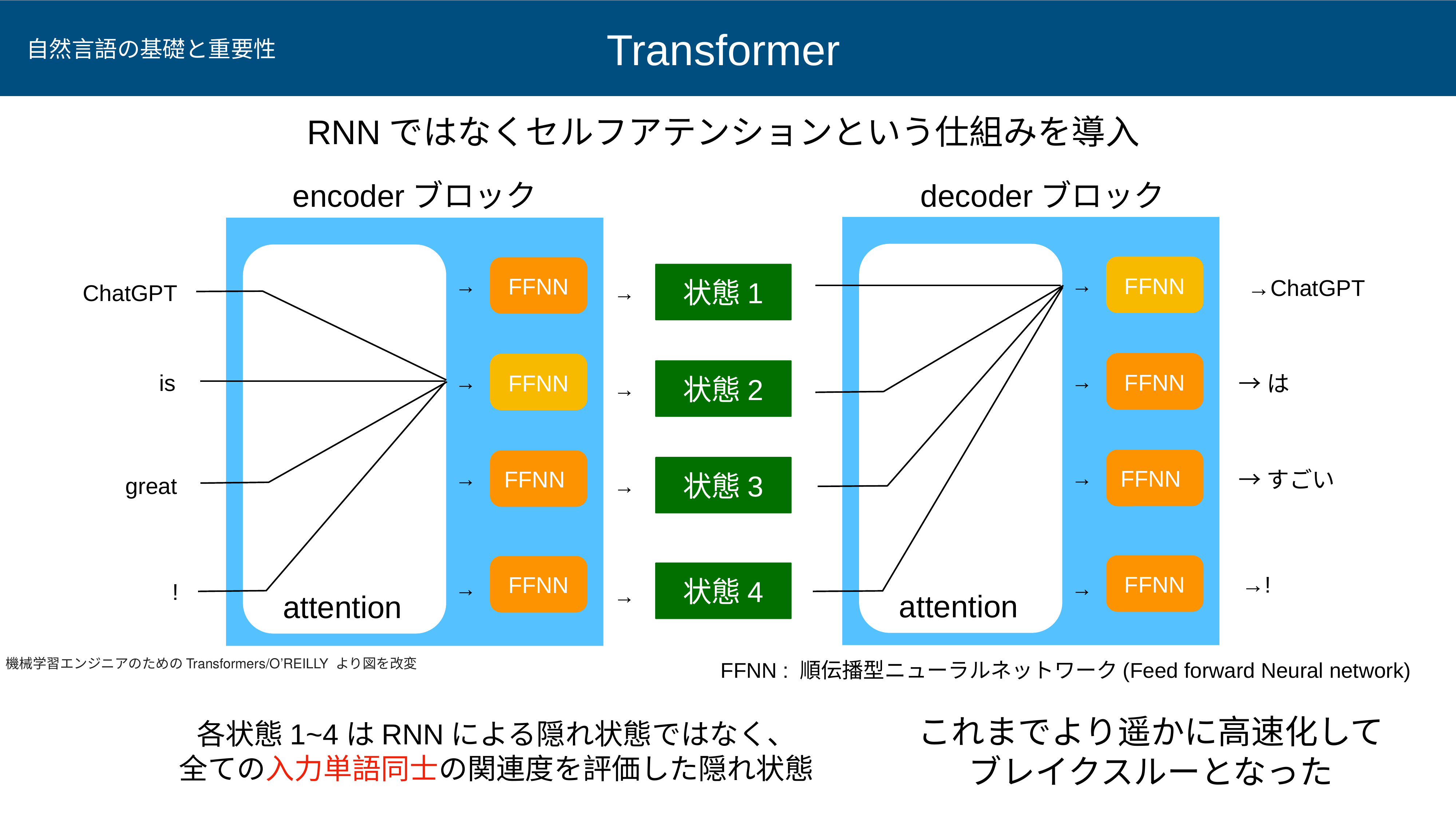

Transformer
自然言語の基礎と重要性
RNNではなくセルフアテンションという仕組みを導入
encoderブロック
decoderブロック

→
FFNN
→
FFNN
→ChatGPT
状態1
ChatGPT
→

→
FFNN
is
→
FFNN
→は
状態2
→

FFNN
→
FFNN
→すごい
→
状態3
great
→

FFNN
→!
FFNN
状態4
→
→
!
→
attention
attention
機械学習エンジニアのためのTransformers/O’REILLY より図を改変
FFNN : 順伝播型ニューラルネットワーク(Feed forward Neural network)
これまでより遥かに高速化して
ブレイクスルーとなった
各状態1~4はRNNによる隠れ状態ではなく、
全ての入力単語同士の関連度を評価した隠れ状態
31